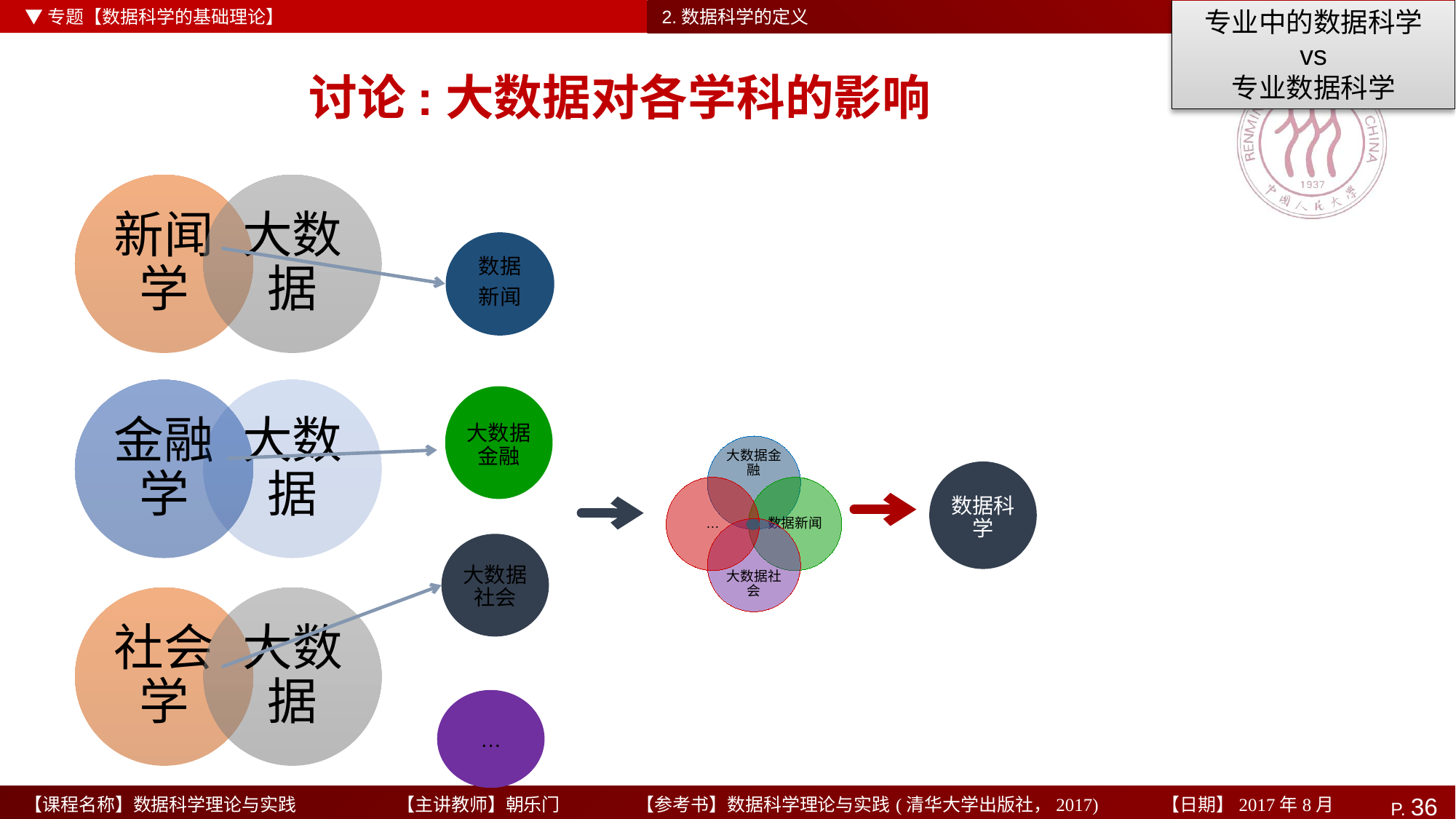

▼专题【数据科学的基础理论】

2.数据科学的定义
专业中的数据科学
vs
专业数据科学
# 讨论:大数据对各学科的影响
新闻学
大数据

数据
新闻
金融学
大数据

大数据金融
大数据金融
数据新闻
大数据社会
…

数据科学

大数据社会
社会学
大数据

…